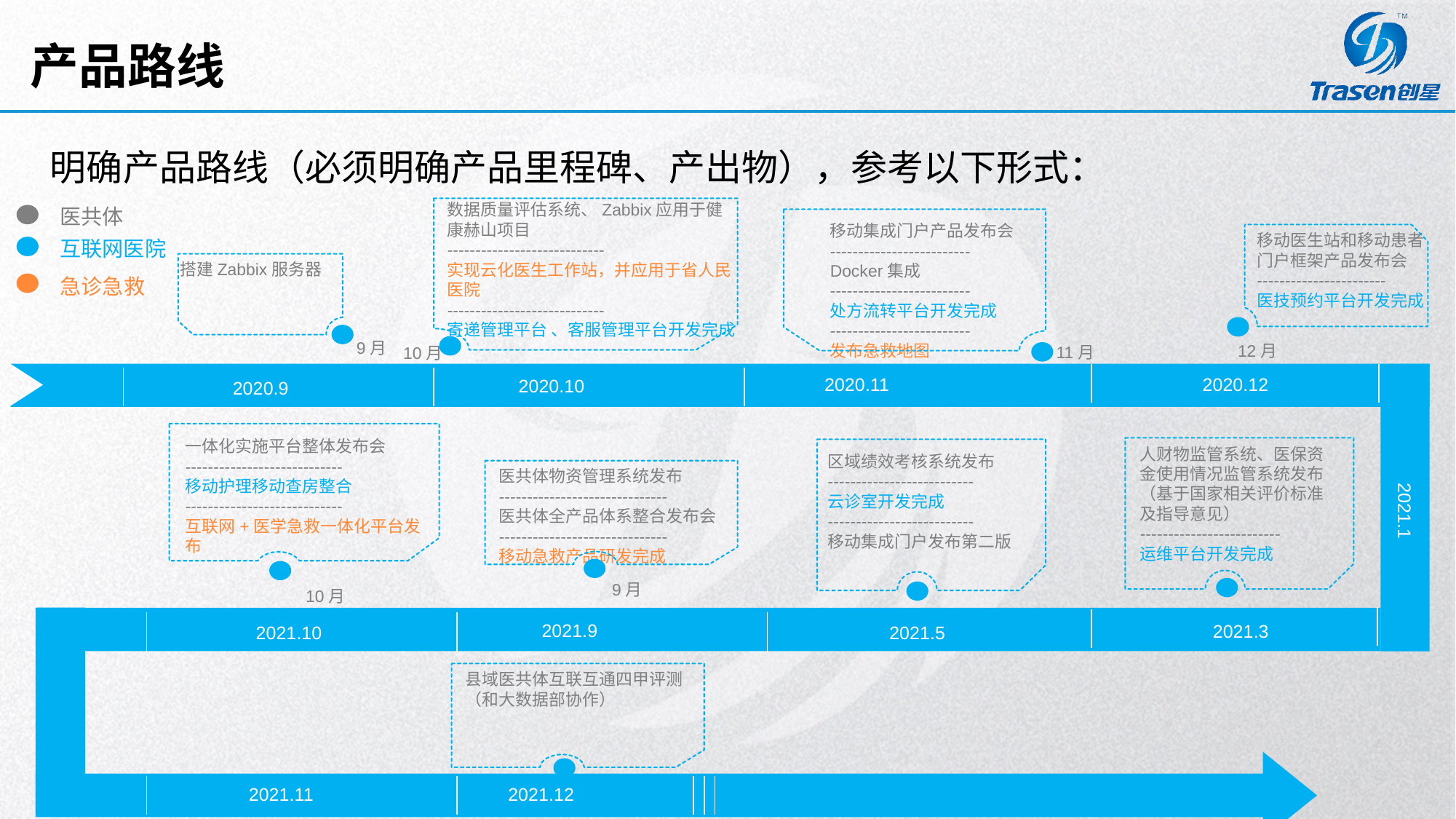

# 产品路线
明确产品路线（必须明确产品里程碑、产出物），参考以下形式：

数据质量评估系统、Zabbix应用于健康赫山项目
----------------------------
实现云化医生工作站，并应用于省人民医院
----------------------------
寄递管理平台 、客服管理平台开发完成
医共体

移动集成门户产品发布会
-------------------------
Docker集成
-------------------------
处方流转平台开发完成
-------------------------
发布急救地图

移动医生站和移动患者门户框架产品发布会
-----------------------
医技预约平台开发完成
互联网医院

搭建Zabbix服务器

急诊急救

9月
12月
11月
10月

2020.12
2020.11
2020.10
2020.9

一体化实施平台整体发布会
----------------------------
移动护理移动查房整合
----------------------------
互联网+医学急救一体化平台发布

人财物监管系统、医保资金使用情况监管系统发布
（基于国家相关评价标准及指导意见）
-------------------------
运维平台开发完成

区域绩效考核系统发布
--------------------------
云诊室开发完成
--------------------------
移动集成门户发布第二版

医共体物资管理系统发布
------------------------------
医共体全产品体系整合发布会
------------------------------
移动急救产品研发完成
2021.1

9月

10月

2021.9
2021.3
2021.5
2021.10

县域医共体互联互通四甲评测（和大数据部协作）

2021.11
2021.12